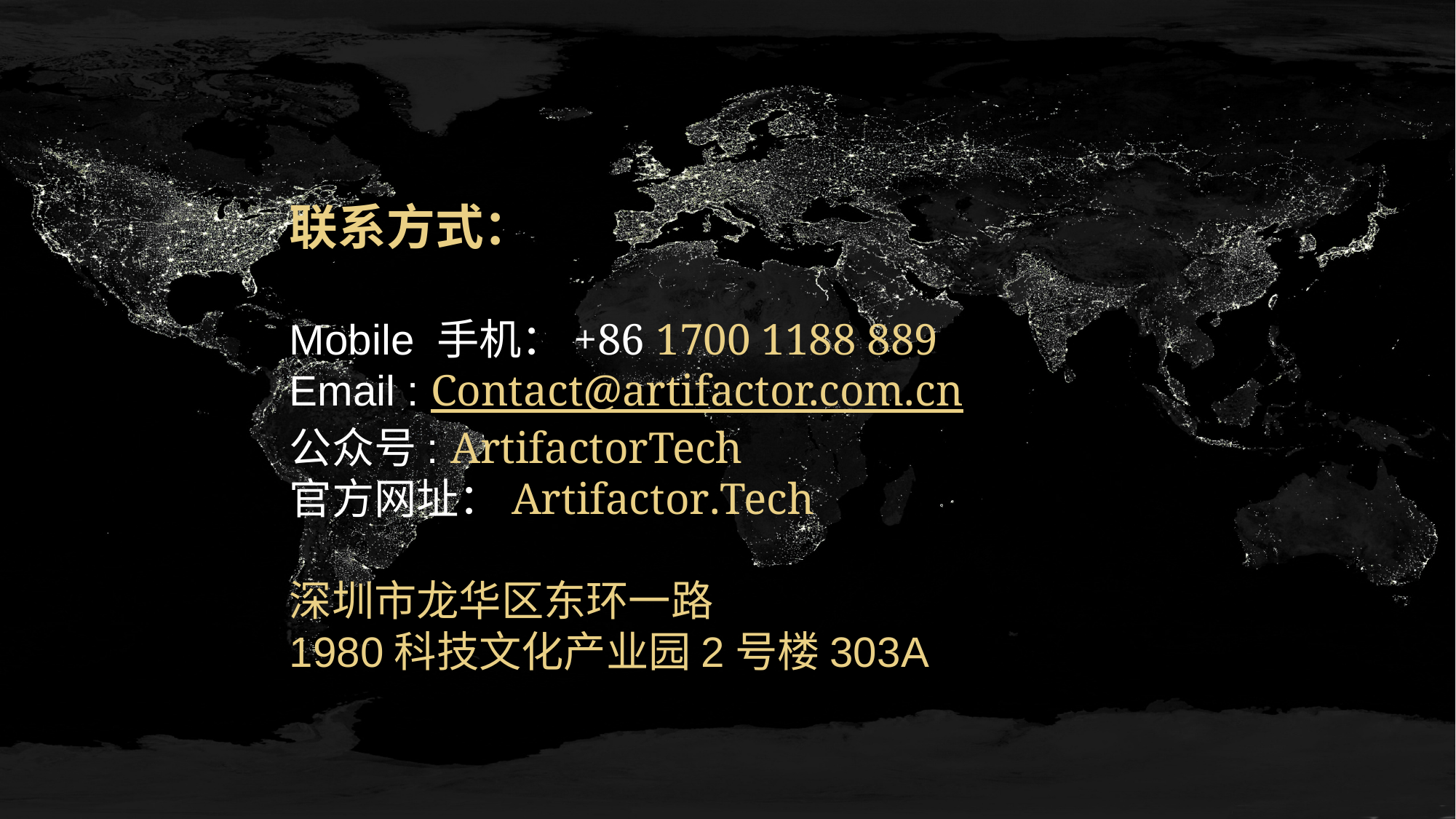

联系方式：

Mobile 手机：+86 1700 1188 889
Email : Contact@artifactor.com.cn
公众号: ArtifactorTech
官方网址：Artifactor.Tech

深圳市龙华区东环一路
1980科技文化产业园2号楼303A